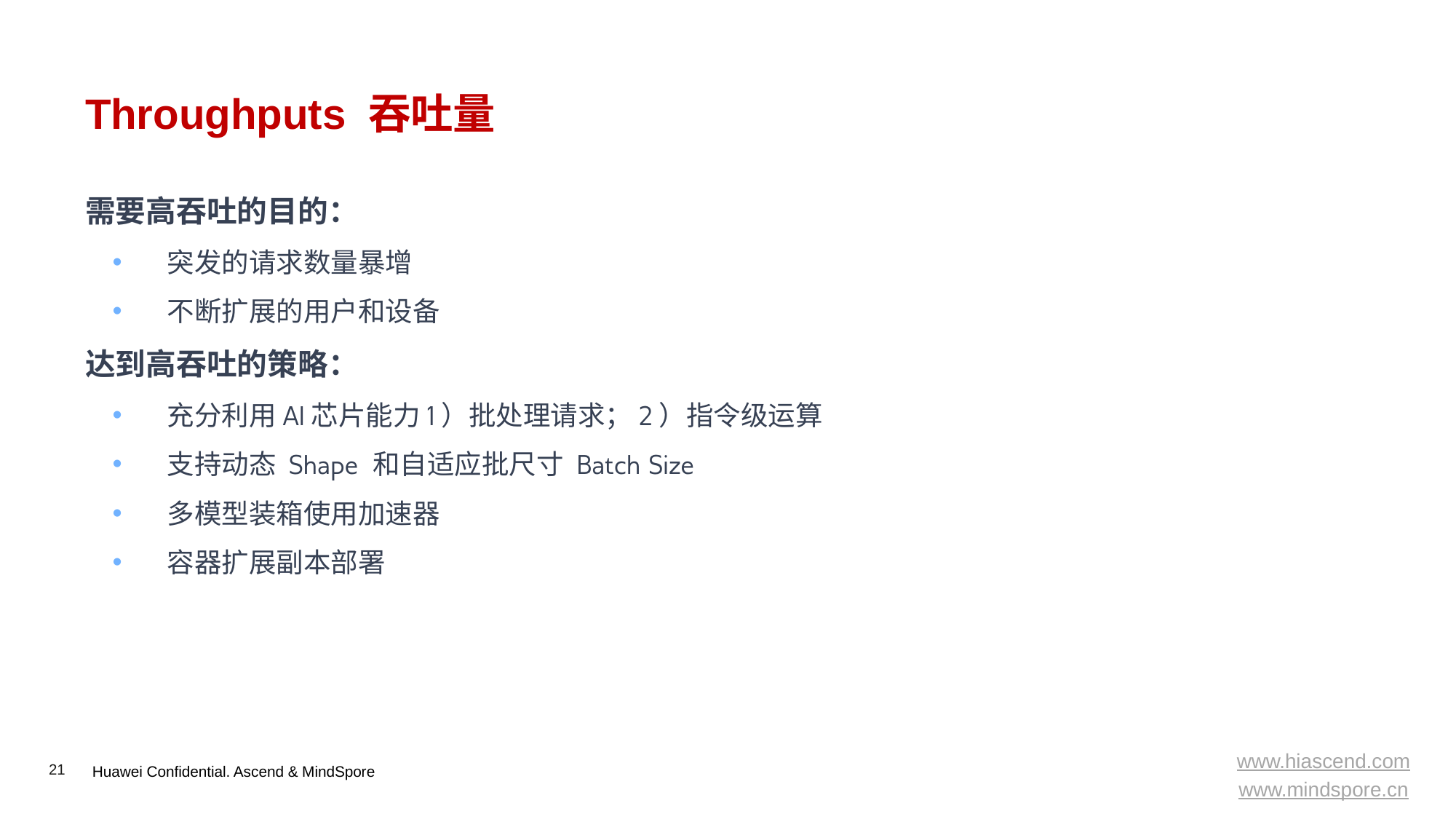

# Throughputs 吞吐量
需要高吞吐的目的：
突发的请求数量暴增
不断扩展的用户和设备
达到高吞吐的策略：
充分利用AI芯片能力1）批处理请求；2）指令级运算
支持动态 Shape 和自适应批尺寸 Batch Size
多模型装箱使用加速器
容器扩展副本部署